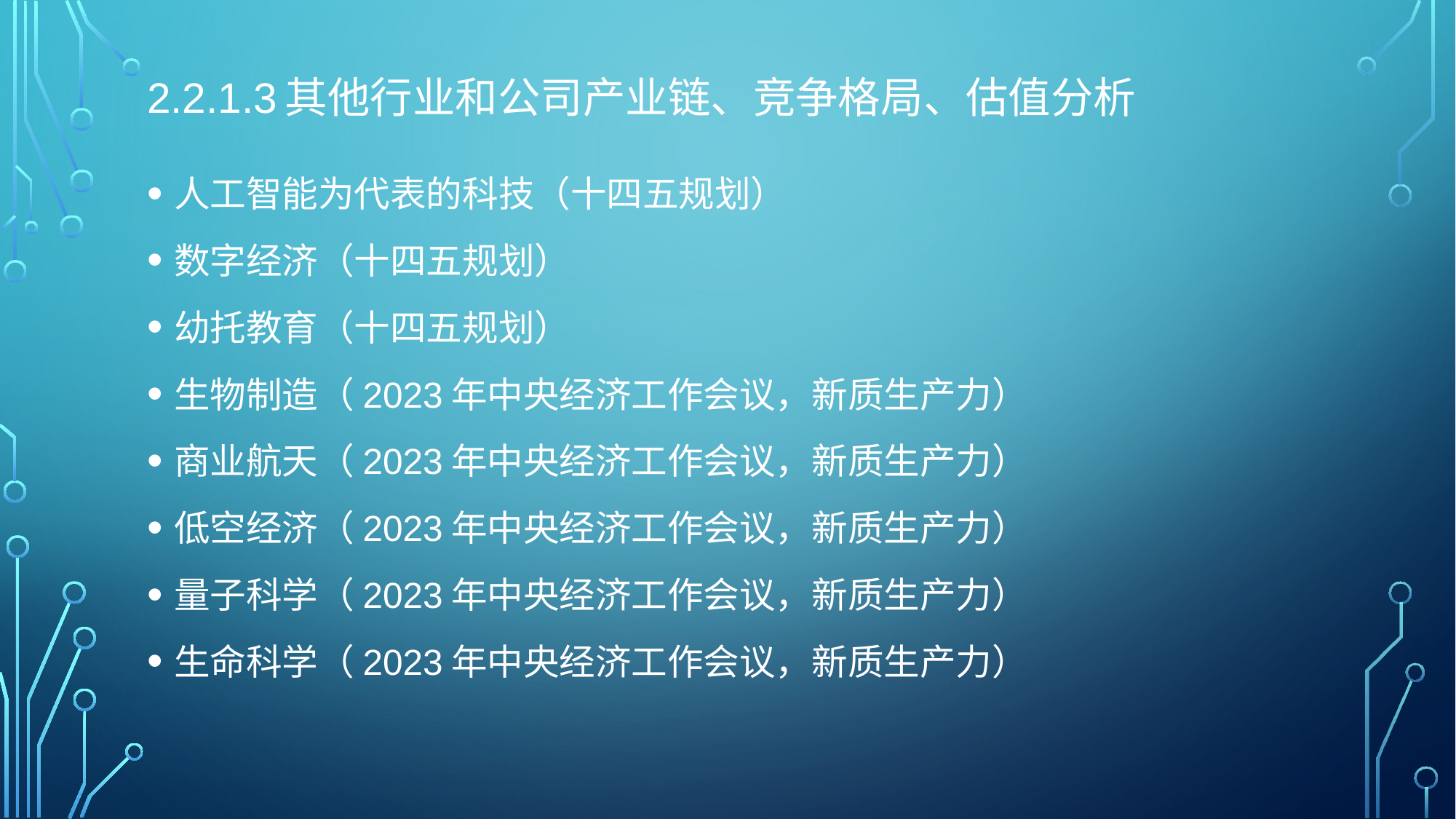

# 2.2.1.3其他行业和公司产业链、竞争格局、估值分析
人工智能为代表的科技（十四五规划）
数字经济（十四五规划）
幼托教育（十四五规划）
生物制造（2023年中央经济工作会议，新质生产力）
商业航天（2023年中央经济工作会议，新质生产力）
低空经济（2023年中央经济工作会议，新质生产力）
量子科学（2023年中央经济工作会议，新质生产力）
生命科学（2023年中央经济工作会议，新质生产力）